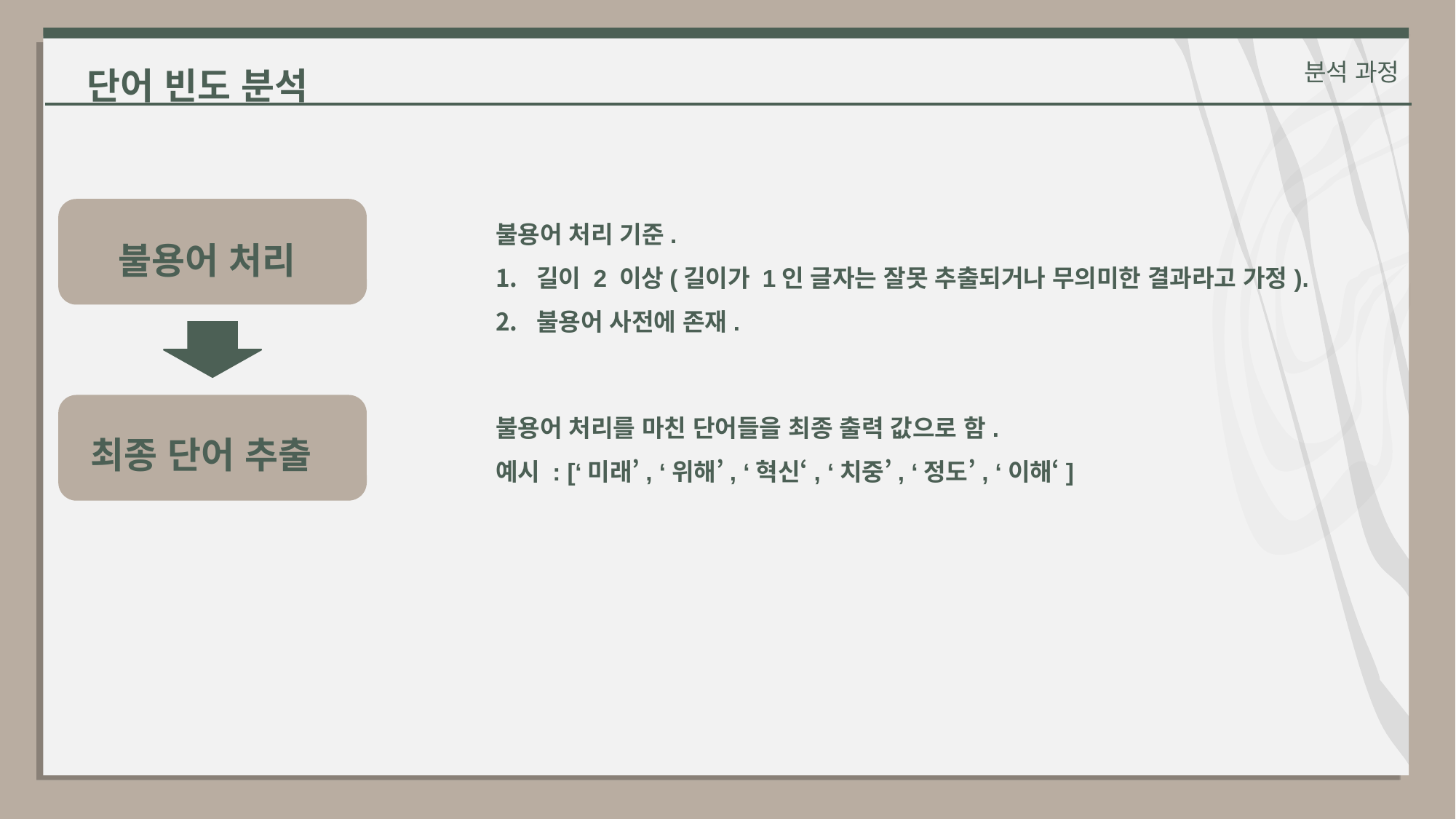

단어 빈도 분석
분석 과정

불용어 처리 기준.
길이 2 이상(길이가 1인 글자는 잘못 추출되거나 무의미한 결과라고 가정).
불용어 사전에 존재.
불용어 처리

불용어 처리를 마친 단어들을 최종 출력 값으로 함.
예시 : [‘미래’, ‘위해’, ‘혁신‘, ‘치중’, ‘정도’, ‘이해‘]

최종 단어 추출